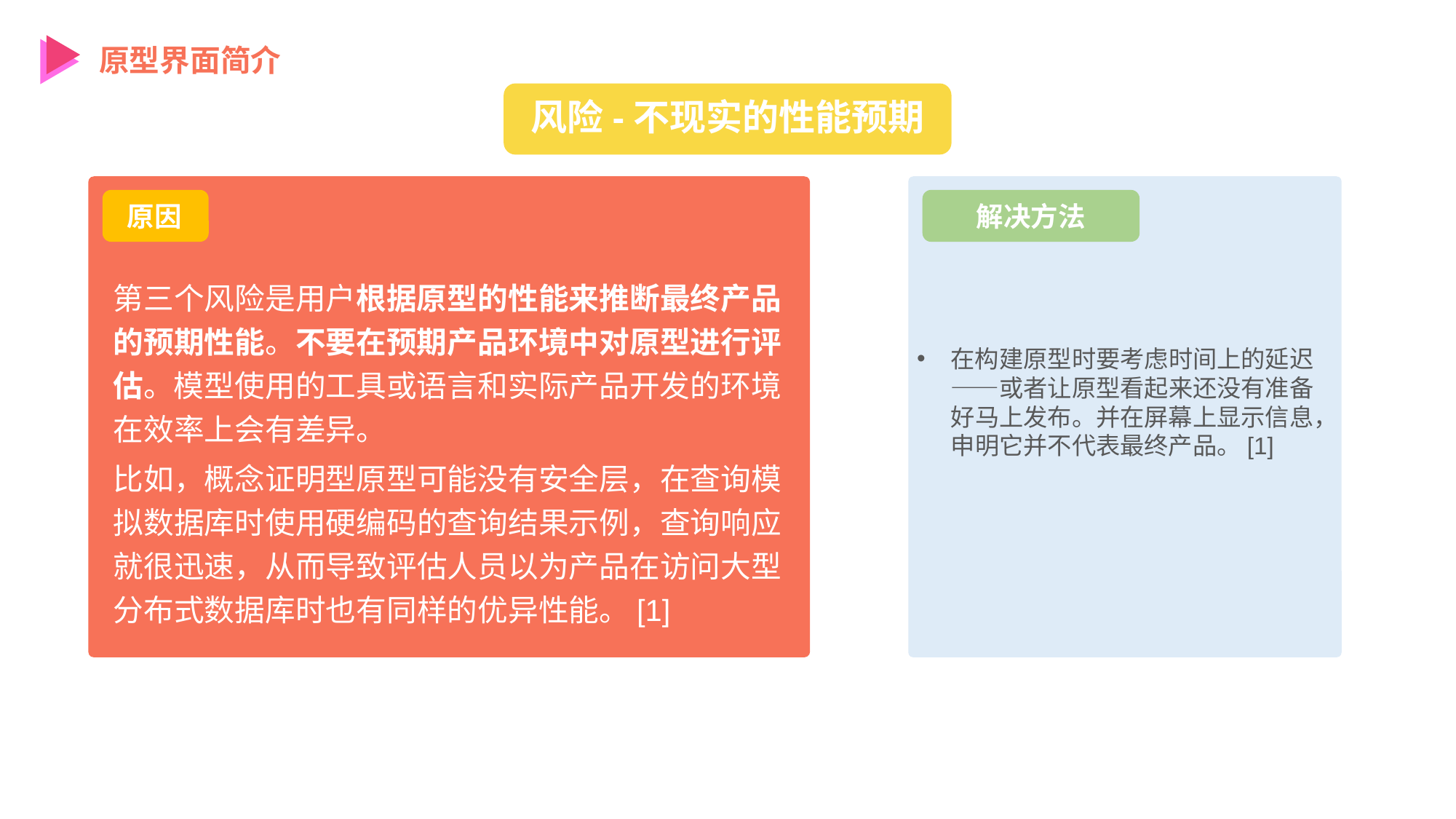

原型界面简介

风险-不现实的性能预期

原因

解决方法
第三个风险是用户根据原型的性能来推断最终产品的预期性能。不要在预期产品环境中对原型进行评估。模型使用的工具或语言和实际产品开发的环境在效率上会有差异。
比如，概念证明型原型可能没有安全层，在查询模拟数据库时使用硬编码的查询结果示例，查询响应就很迅速，从而导致评估人员以为产品在访问大型分布式数据库时也有同样的优异性能。[1]

在构建原型时要考虑时间上的延迟——或者让原型看起来还没有准备好马上发布。并在屏幕上显示信息，申明它并不代表最终产品。[1]